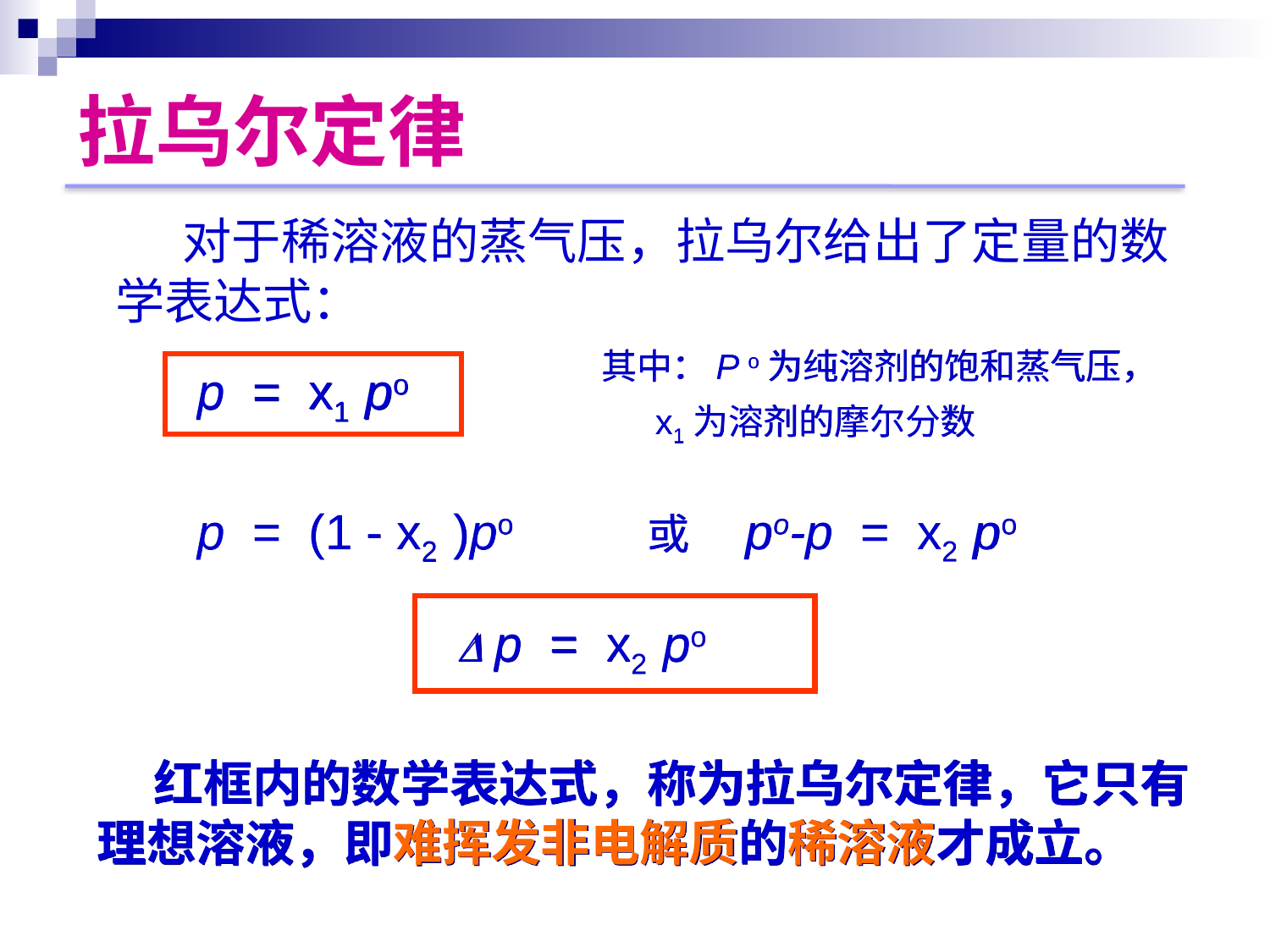

拉乌尔定律

        对于稀溶液的蒸气压，拉乌尔给出了定量的数学表达式：
  其中：P o为纯溶剂的饱和蒸气压，
        x1为溶剂的摩尔分数

p  =  x1  po
p  =  (1 - x2  )po
或    po-p  =  x2  po

Δ p  =  x2  po
    红框内的数学表达式，称为拉乌尔定律，它只有理想溶液，即难挥发非电解质的稀溶液才成立。